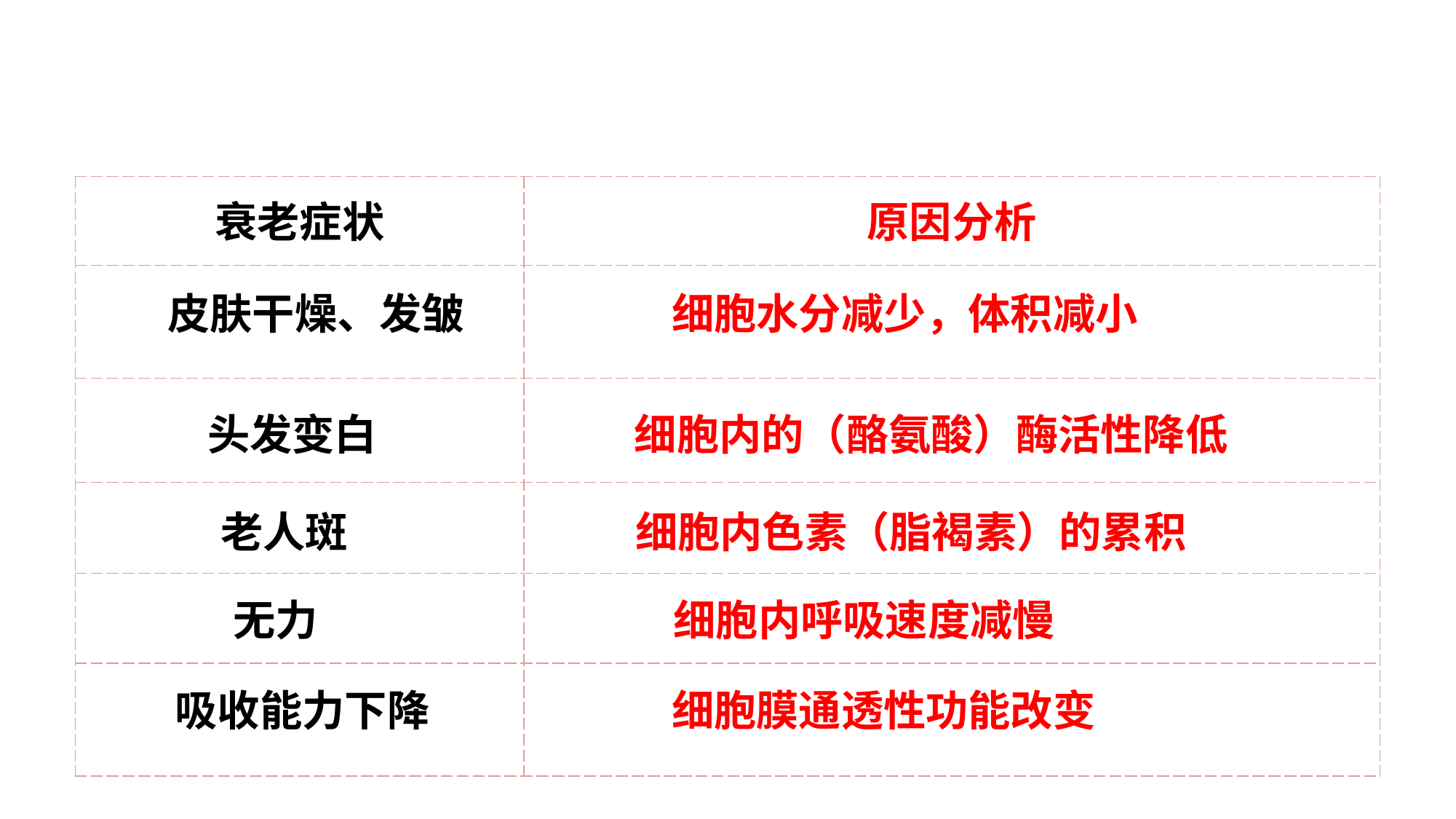

| 衰老症状 | 原因分析 |
| --- | --- |
|  |  |
|  |  |
|  |  |
|  |  |
|  |  |
皮肤干燥、发皱
细胞水分减少，体积减小
头发变白
细胞内的（酪氨酸）酶活性降低
老人斑
细胞内色素（脂褐素）的累积
无力
细胞内呼吸速度减慢

吸收能力下降
细胞膜通透性功能改变